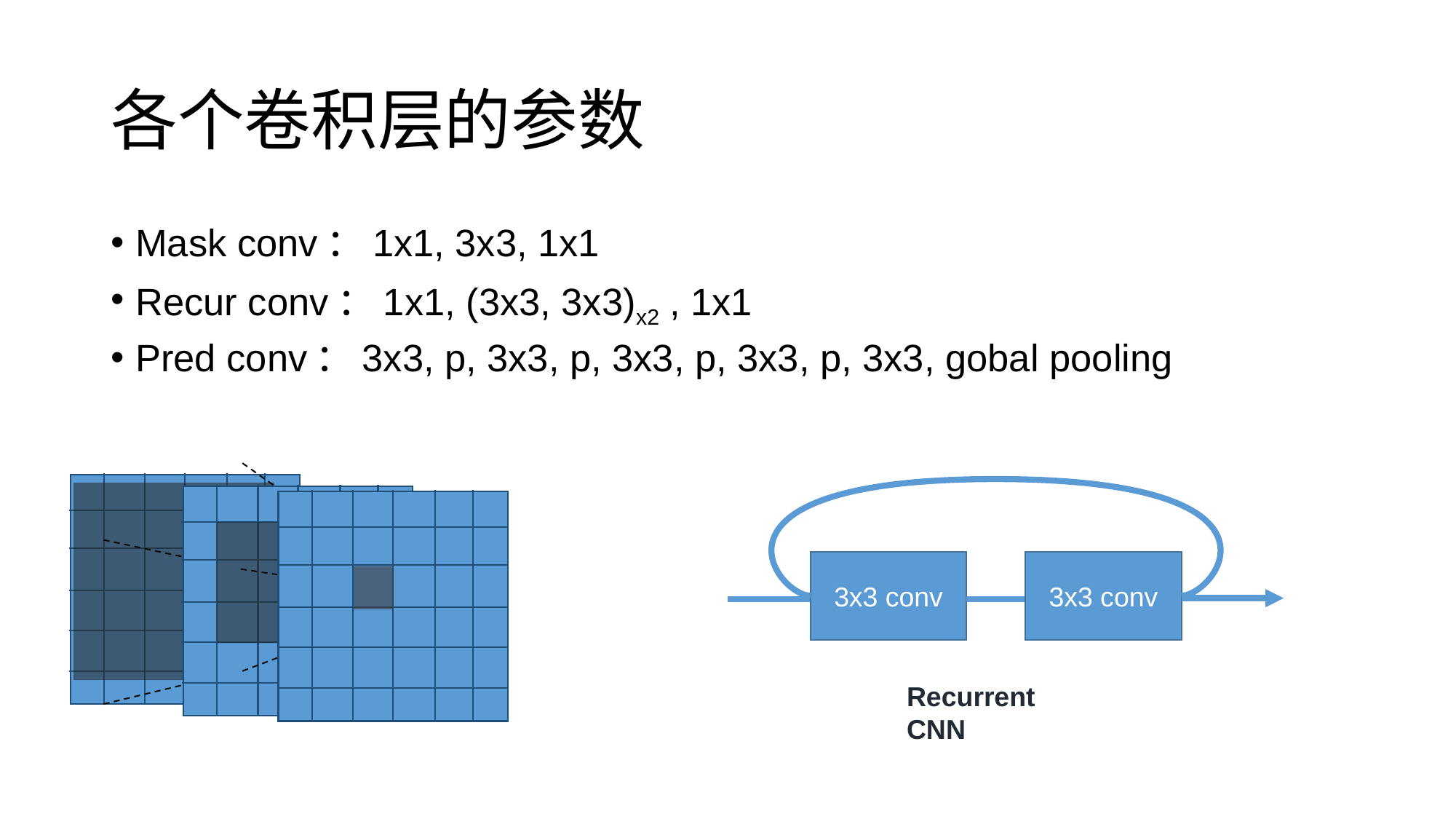

# 各个卷积层的参数
Mask conv：1x1, 3x3, 1x1
Recur conv：1x1, (3x3, 3x3)x2 , 1x1
Pred conv：3x3, p, 3x3, p, 3x3, p, 3x3, p, 3x3, gobal pooling

3x3 conv
3x3 conv
Recurrent CNN